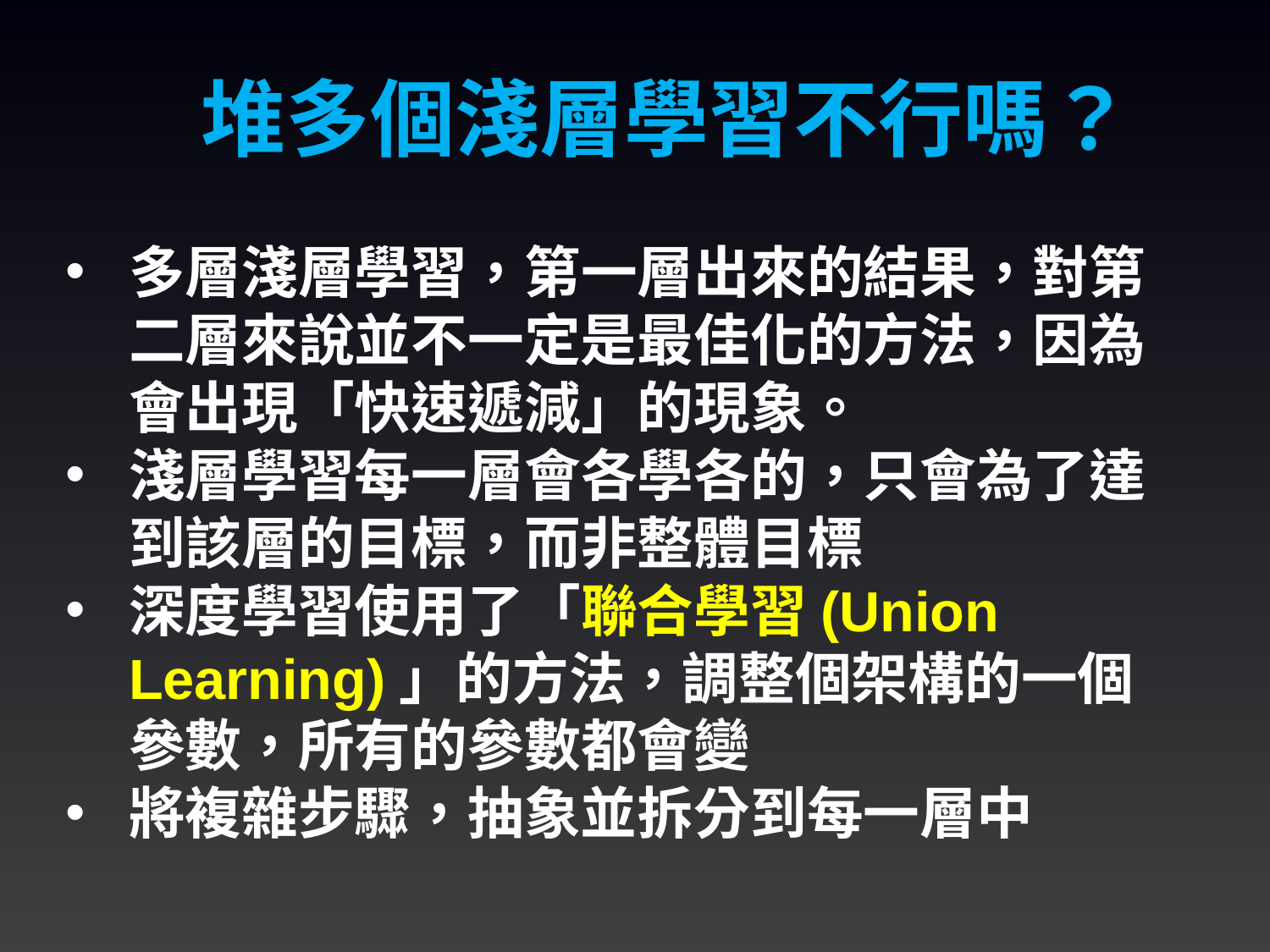

堆多個淺層學習不行嗎？
多層淺層學習，第一層出來的結果，對第二層來說並不一定是最佳化的方法，因為會出現「快速遞減」的現象。
淺層學習每一層會各學各的，只會為了達到該層的目標，而非整體目標
深度學習使用了「聯合學習(Union Learning)」的方法，調整個架構的一個參數，所有的參數都會變
將複雜步驟，抽象並拆分到每一層中